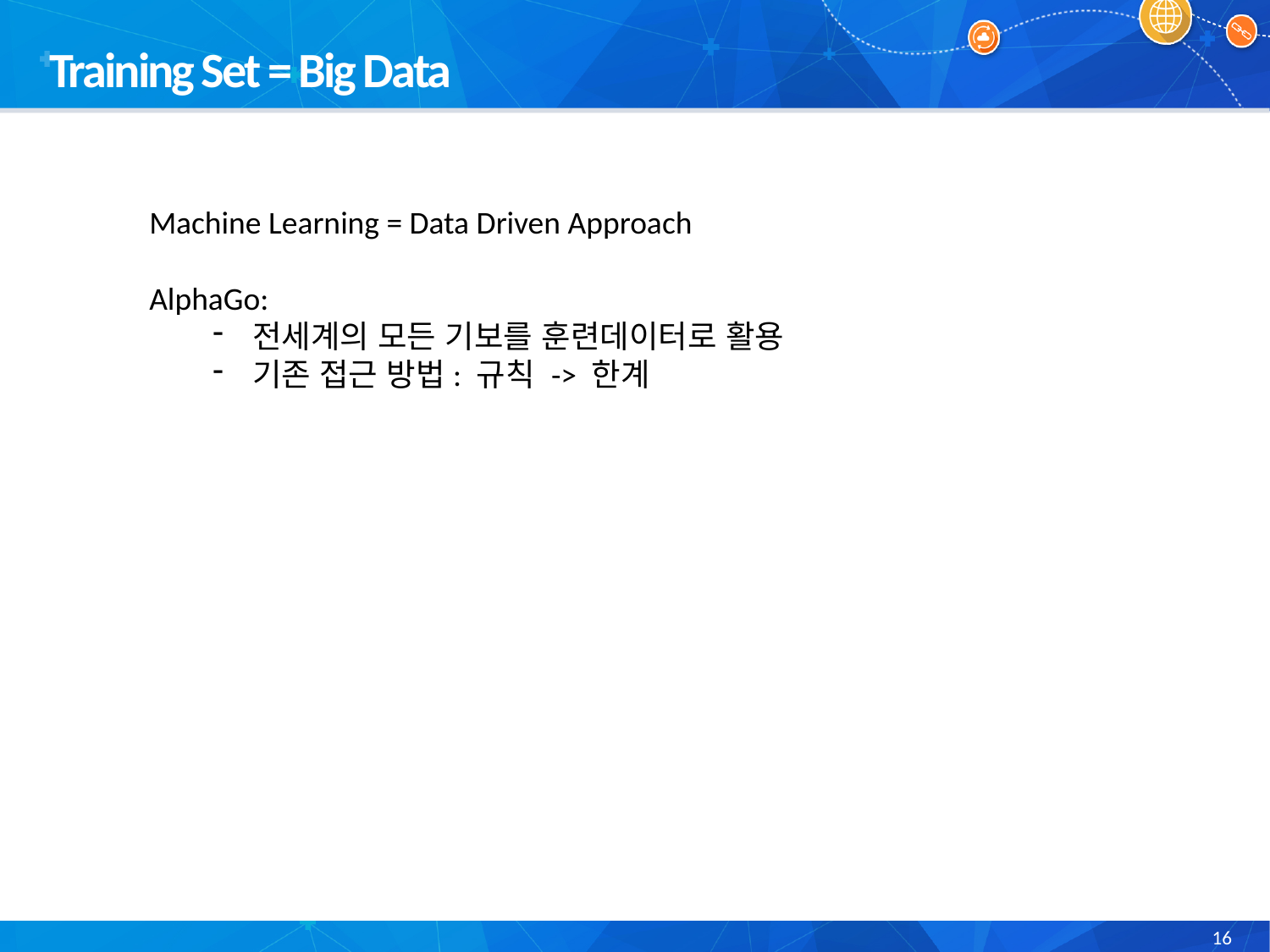

Training Set = Big Data
Machine Learning = Data Driven Approach

AlphaGo:
전세계의 모든 기보를 훈련데이터로 활용
기존 접근 방법: 규칙 -> 한계